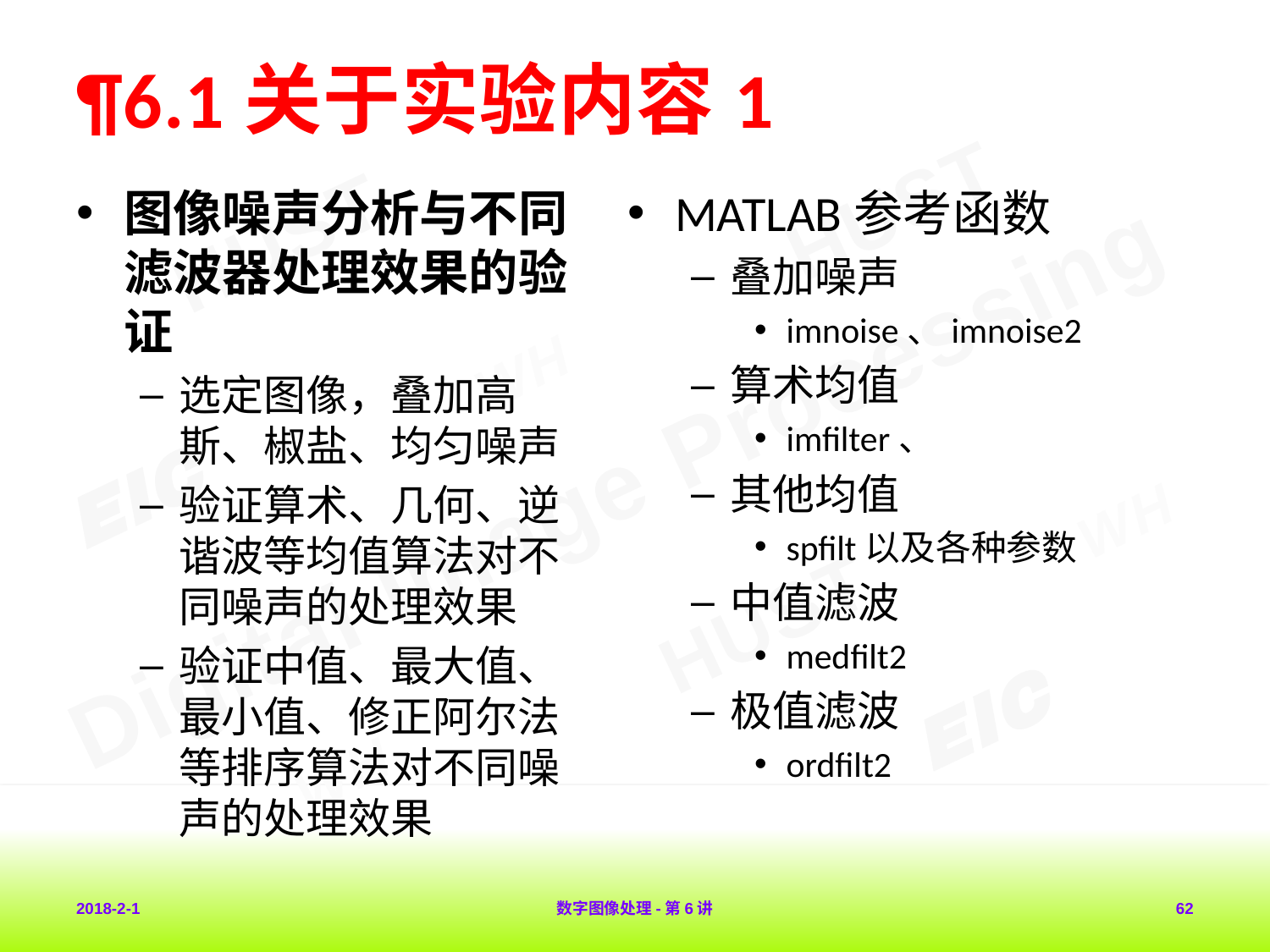

# ¶6.1关于实验内容1
图像噪声分析与不同滤波器处理效果的验证
选定图像，叠加高斯、椒盐、均匀噪声
验证算术、几何、逆谐波等均值算法对不同噪声的处理效果
验证中值、最大值、最小值、修正阿尔法等排序算法对不同噪声的处理效果

MATLAB参考函数
叠加噪声
imnoise、imnoise2
算术均值
imfilter、
其他均值
spfilt以及各种参数
中值滤波
medfilt2
极值滤波
ordfilt2
2018-2-1
数字图像处理-第6讲
62